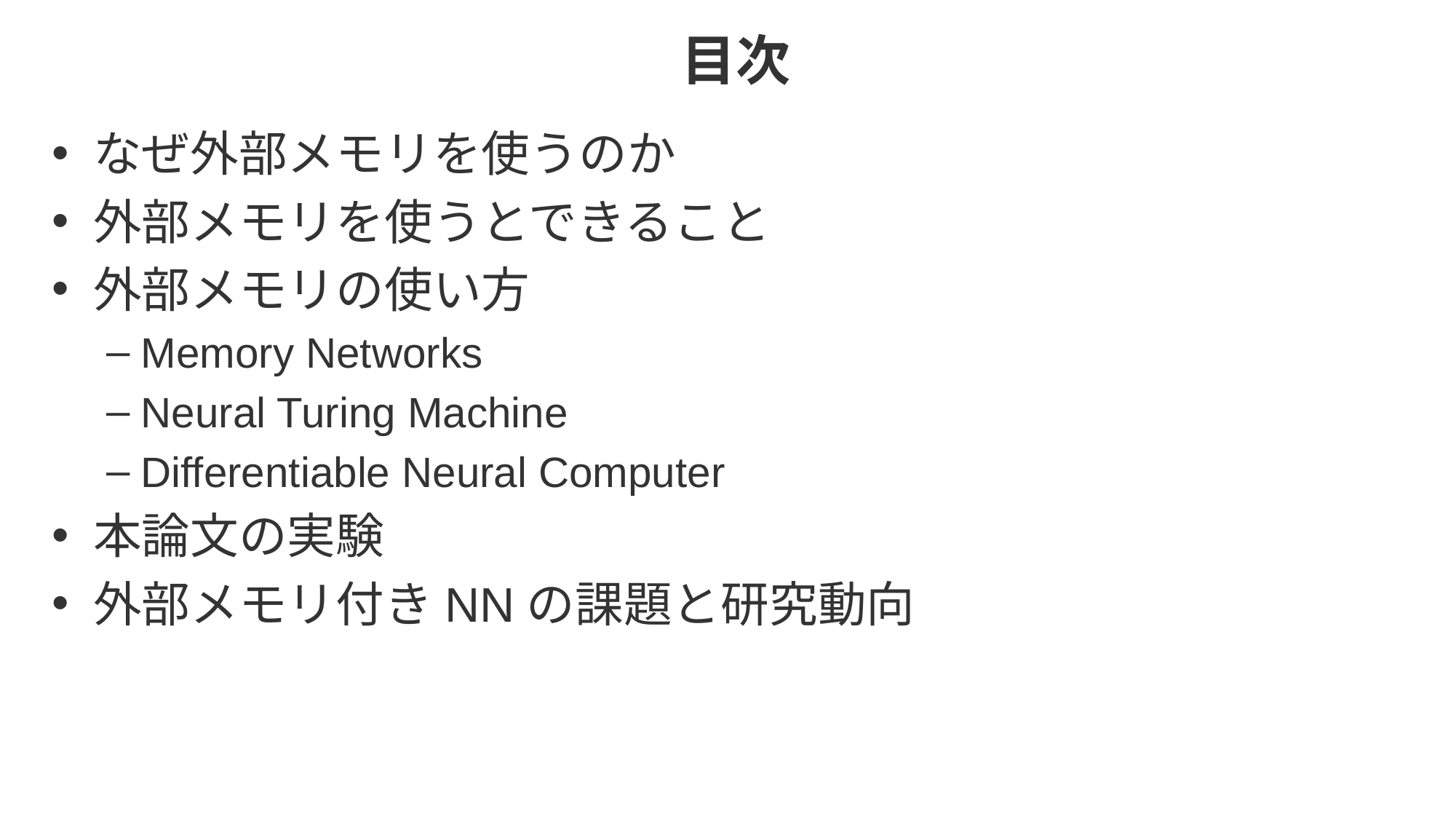

# 目次
なぜ外部メモリを使うのか
外部メモリを使うとできること
外部メモリの使い方
Memory Networks
Neural Turing Machine
Differentiable Neural Computer
本論文の実験
外部メモリ付きNNの課題と研究動向